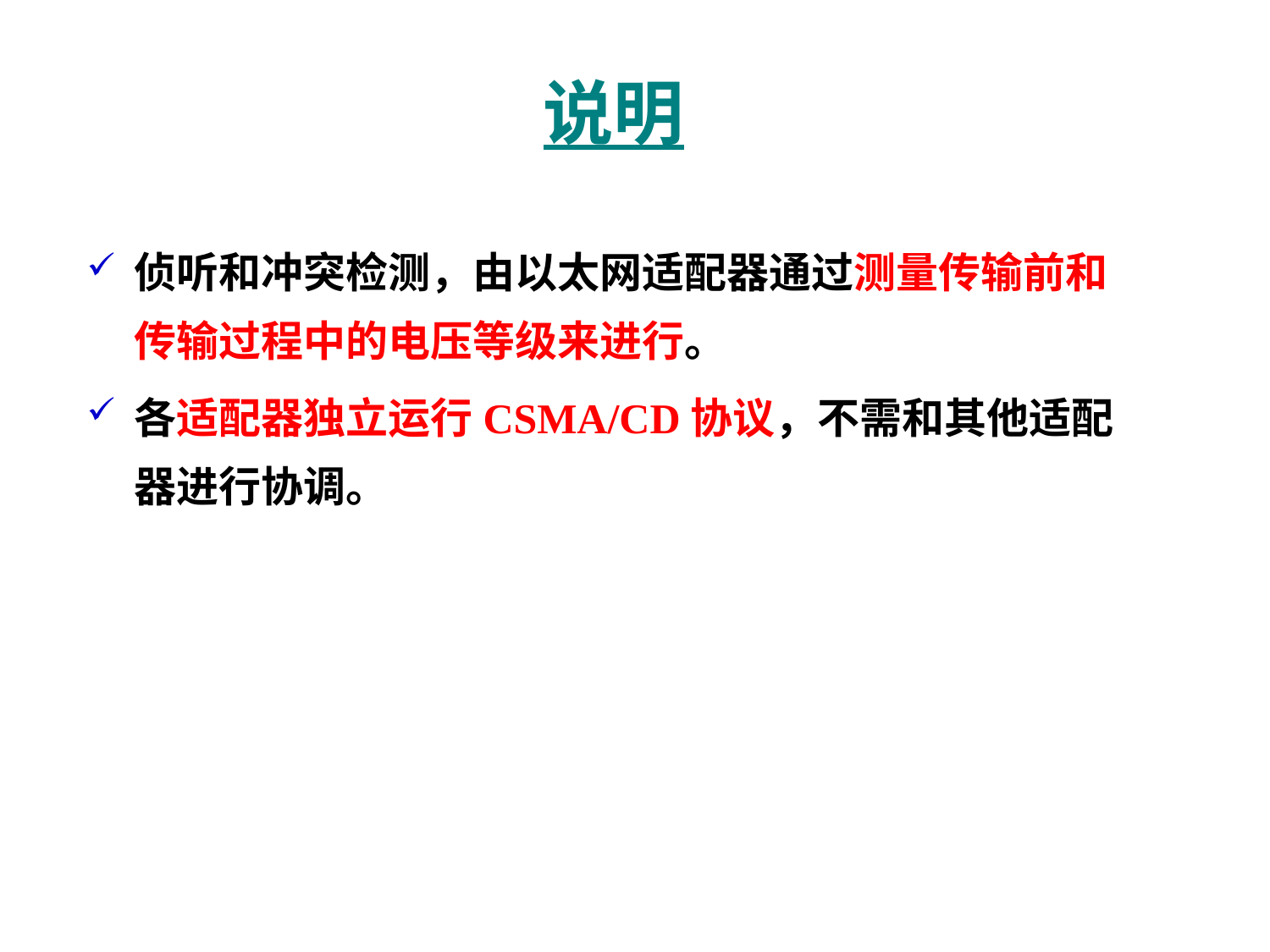

# 说明
侦听和冲突检测，由以太网适配器通过测量传输前和传输过程中的电压等级来进行。
各适配器独立运行CSMA/CD协议，不需和其他适配器进行协调。
120